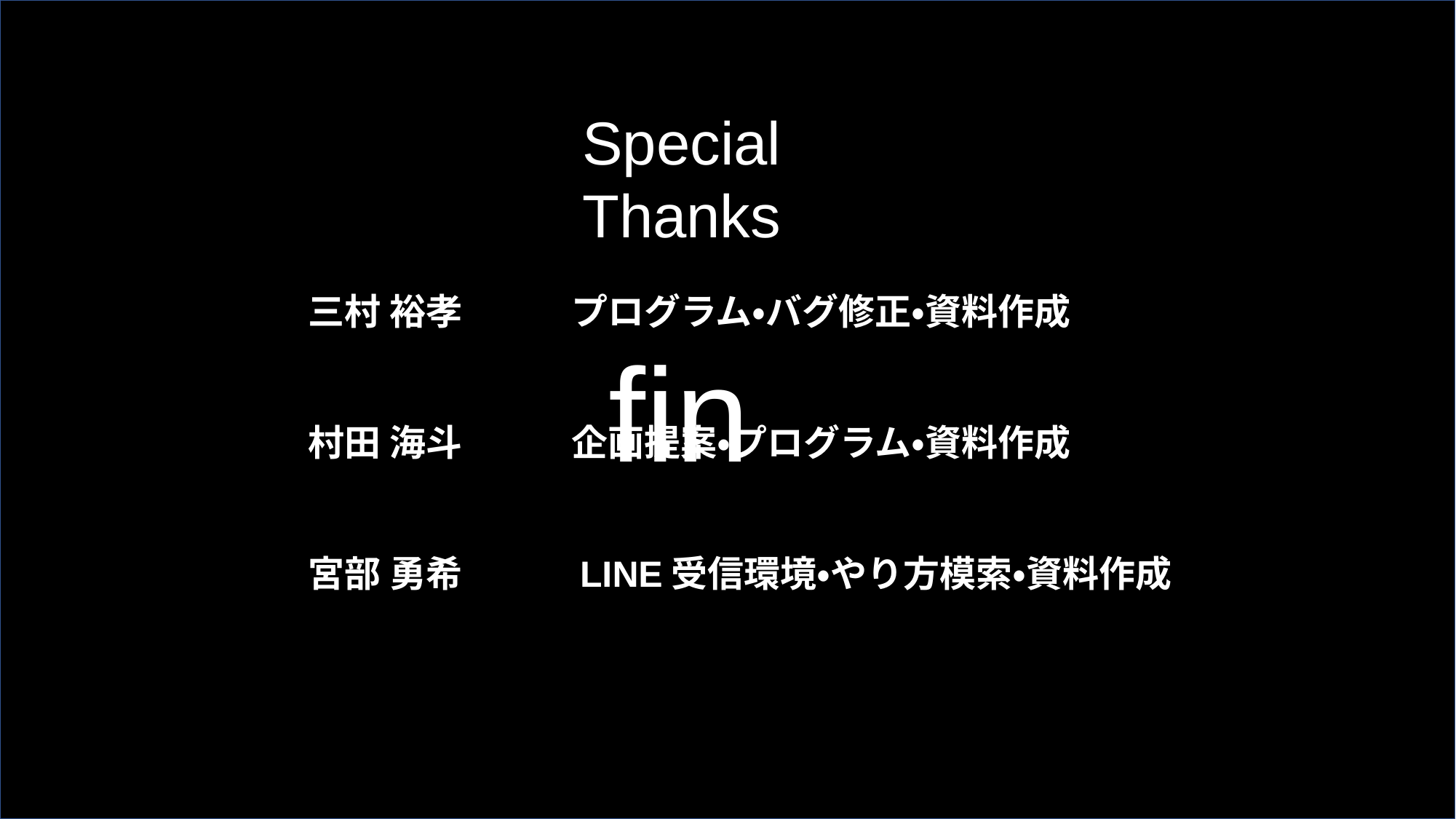

Special Thanks
三村 裕孝　　　プログラム・バグ修正・資料作成

村田 海斗　　　企画提案・プログラム・資料作成

宮部 勇希　　　LINE受信環境・やり方模索・資料作成
fin